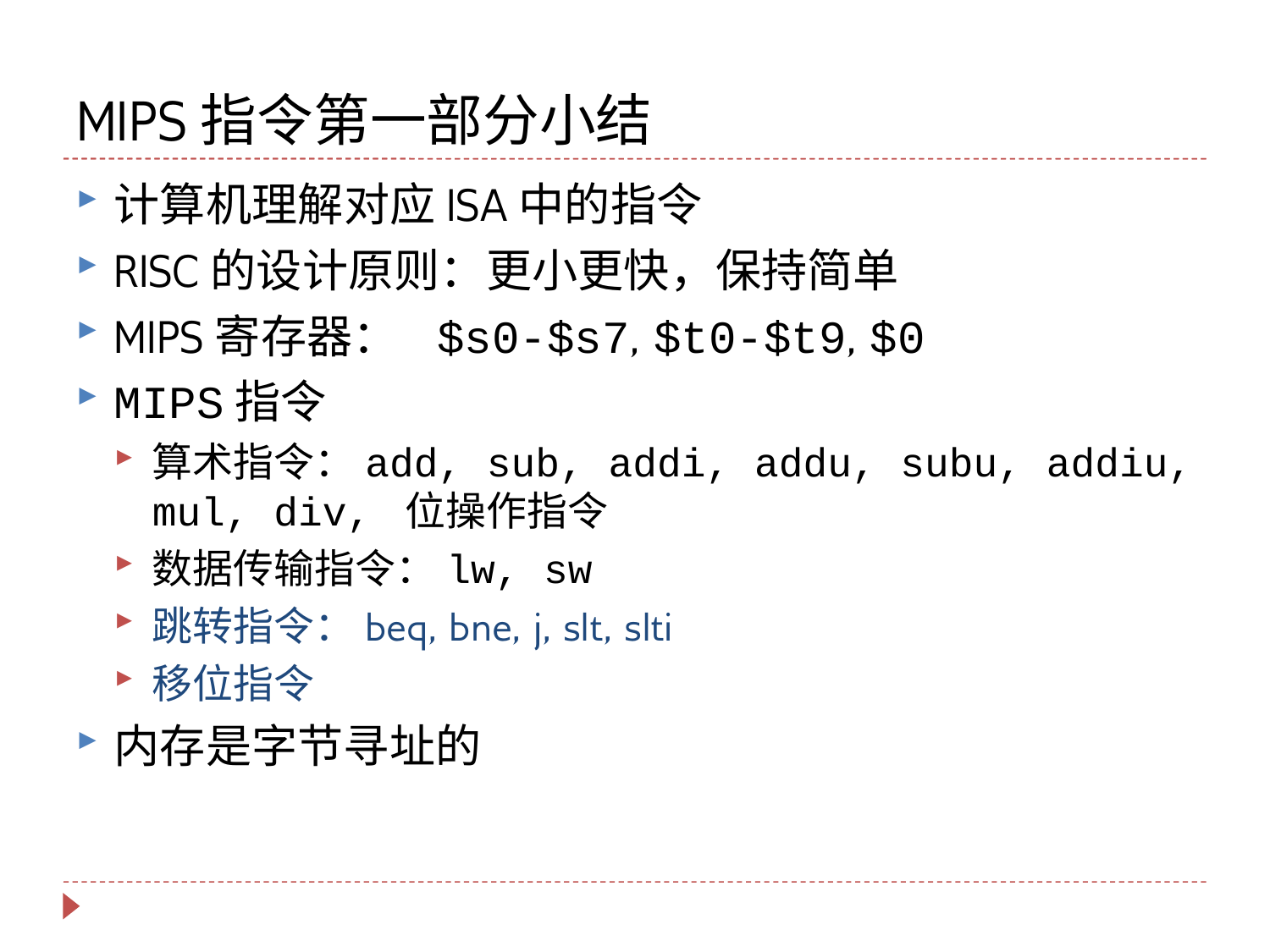

# MIPS指令第一部分小结
计算机理解对应ISA中的指令
RISC的设计原则：更小更快，保持简单
MIPS寄存器： $s0-$s7, $t0-$t9, $0
MIPS指令
算术指令：add, sub, addi, addu, subu, addiu, mul, div, 位操作指令
数据传输指令：lw, sw
跳转指令：beq, bne, j, slt, slti
移位指令
内存是字节寻址的